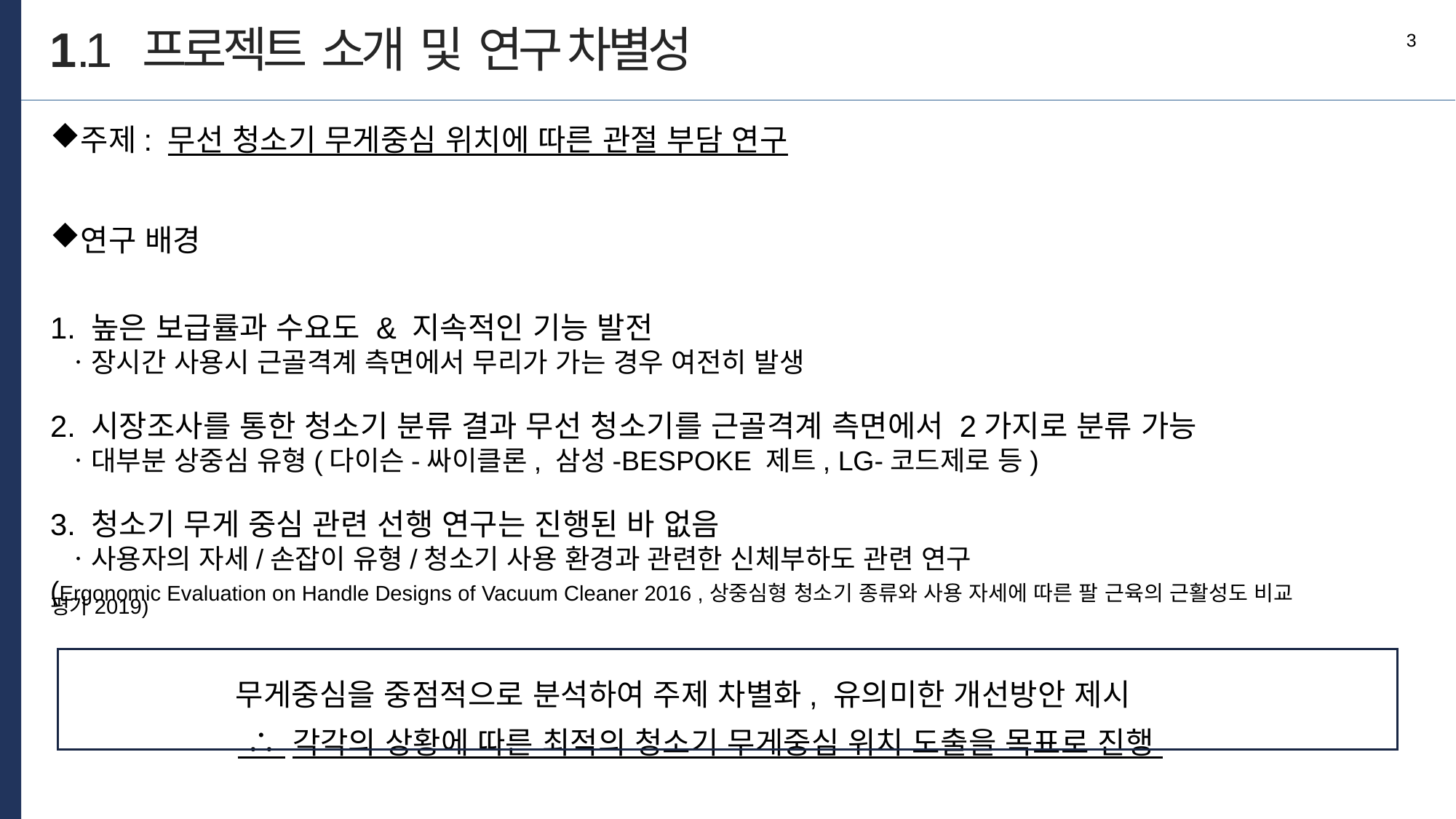

3
1.1  프로젝트  소개  및  연구 차별성
주제: 무선 청소기 무게중심 위치에 따른 관절 부담 연구

연구 배경

1. 높은 보급률과 수요도 & 지속적인 기능 발전
 ㆍ장시간 사용시 근골격계 측면에서 무리가 가는 경우 여전히 발생

2. 시장조사를 통한 청소기 분류 결과 무선 청소기를 근골격계 측면에서 2가지로 분류 가능
 ㆍ대부분 상중심 유형(다이슨-싸이클론, 삼성-BESPOKE 제트, LG-코드제로 등)

3. 청소기 무게 중심 관련 선행 연구는 진행된 바 없음
 ㆍ사용자의 자세/손잡이 유형/청소기 사용 환경과 관련한 신체부하도 관련 연구
(Ergonomic Evaluation on Handle Designs of Vacuum Cleaner 2016 ,상중심형 청소기 종류와 사용 자세에 따른 팔 근육의 근활성도 비교 평가2019)

무게중심을 중점적으로 분석하여 주제 차별화, 유의미한 개선방안 제시
    ∴ 각각의 상황에 따른 최적의 청소기 무게중심 위치 도출을 목표로 진행